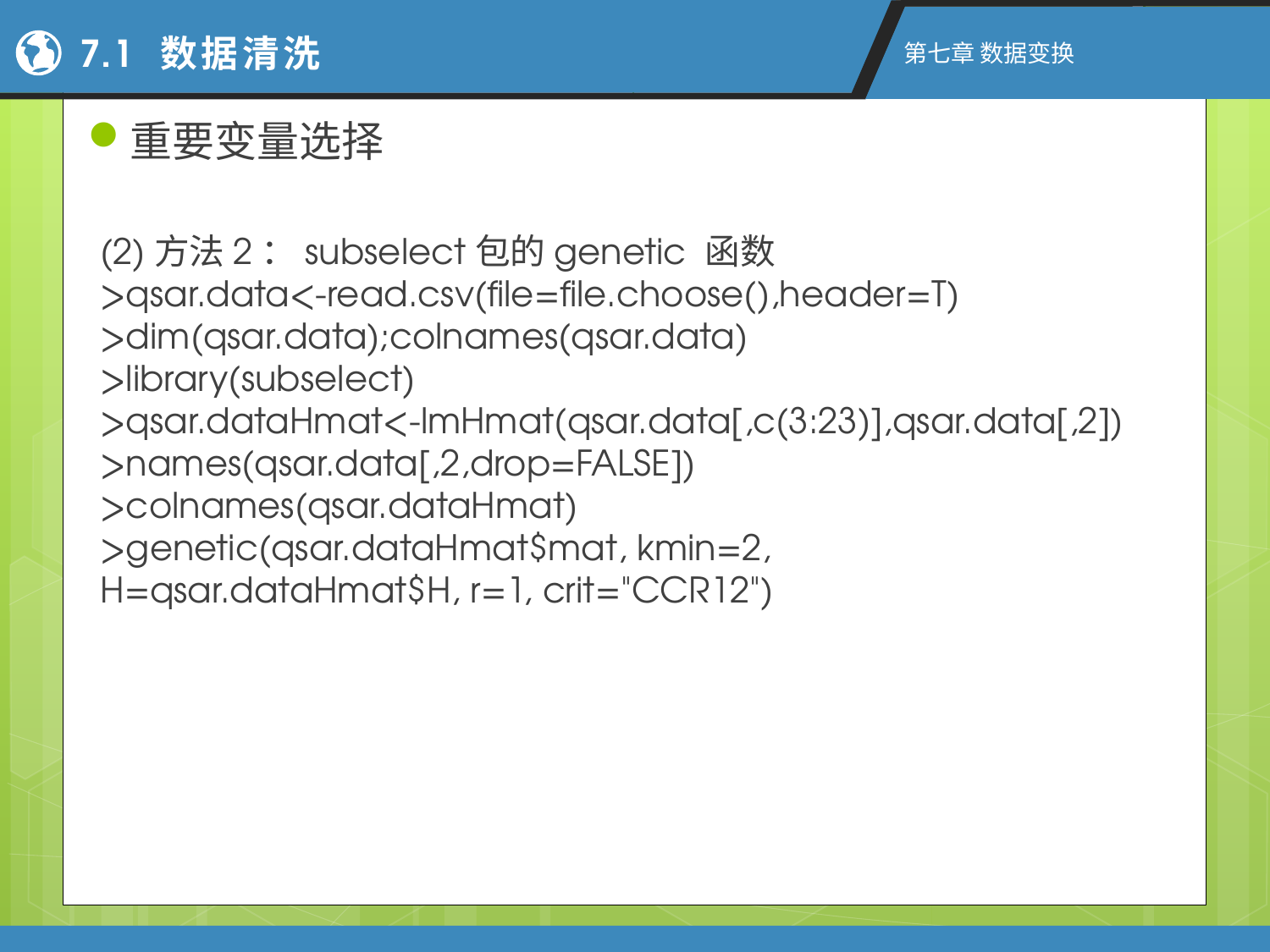

7.1 数据清洗

第七章 数据变换
重要变量选择
(2)方法2：subselect包的genetic 函数
>qsar.data<-read.csv(file=file.choose(),header=T)
>dim(qsar.data);colnames(qsar.data)
>library(subselect)
>qsar.dataHmat<-lmHmat(qsar.data[,c(3:23)],qsar.data[,2])
>names(qsar.data[,2,drop=FALSE])
>colnames(qsar.dataHmat)
>genetic(qsar.dataHmat$mat, kmin=2,  H=qsar.dataHmat$H, r=1, crit="CCR12")